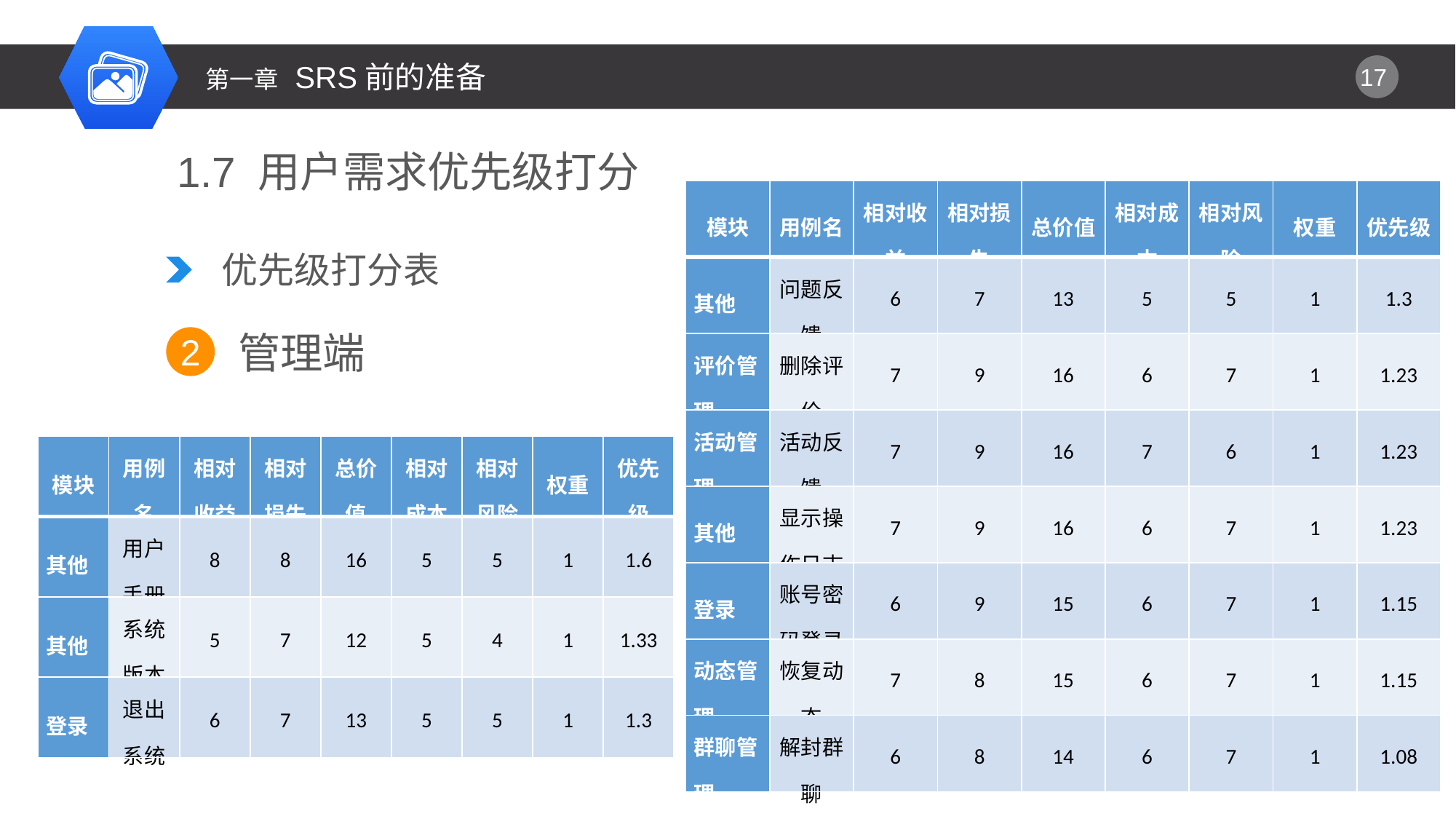

第一章  SRS前的准备
1.7 用户需求优先级打分
| 模块 | 用例名 | 相对收益 | 相对损失 | 总价值 | 相对成本 | 相对风险 | 权重 | 优先级 |
| --- | --- | --- | --- | --- | --- | --- | --- | --- |
| 其他 | 问题反馈 | 6 | 7 | 13 | 5 | 5 | 1 | 1.3 |
| 评价管理 | 删除评价 | 7 | 9 | 16 | 6 | 7 | 1 | 1.23 |
| 活动管理 | 活动反馈 | 7 | 9 | 16 | 7 | 6 | 1 | 1.23 |
| 其他 | 显示操作日志 | 7 | 9 | 16 | 6 | 7 | 1 | 1.23 |
| 登录 | 账号密码登录 | 6 | 9 | 15 | 6 | 7 | 1 | 1.15 |
| 动态管理 | 恢复动态 | 7 | 8 | 15 | 6 | 7 | 1 | 1.15 |
| 群聊管理 | 解封群聊 | 6 | 8 | 14 | 6 | 7 | 1 | 1.08 |
优先级打分表

管理端
2
| 模块 | 用例名 | 相对收益 | 相对损失 | 总价值 | 相对成本 | 相对风险 | 权重 | 优先级 |
| --- | --- | --- | --- | --- | --- | --- | --- | --- |
| 其他 | 用户手册 | 8 | 8 | 16 | 5 | 5 | 1 | 1.6 |
| 其他 | 系统版本 | 5 | 7 | 12 | 5 | 4 | 1 | 1.33 |
| 登录 | 退出系统 | 6 | 7 | 13 | 5 | 5 | 1 | 1.3 |